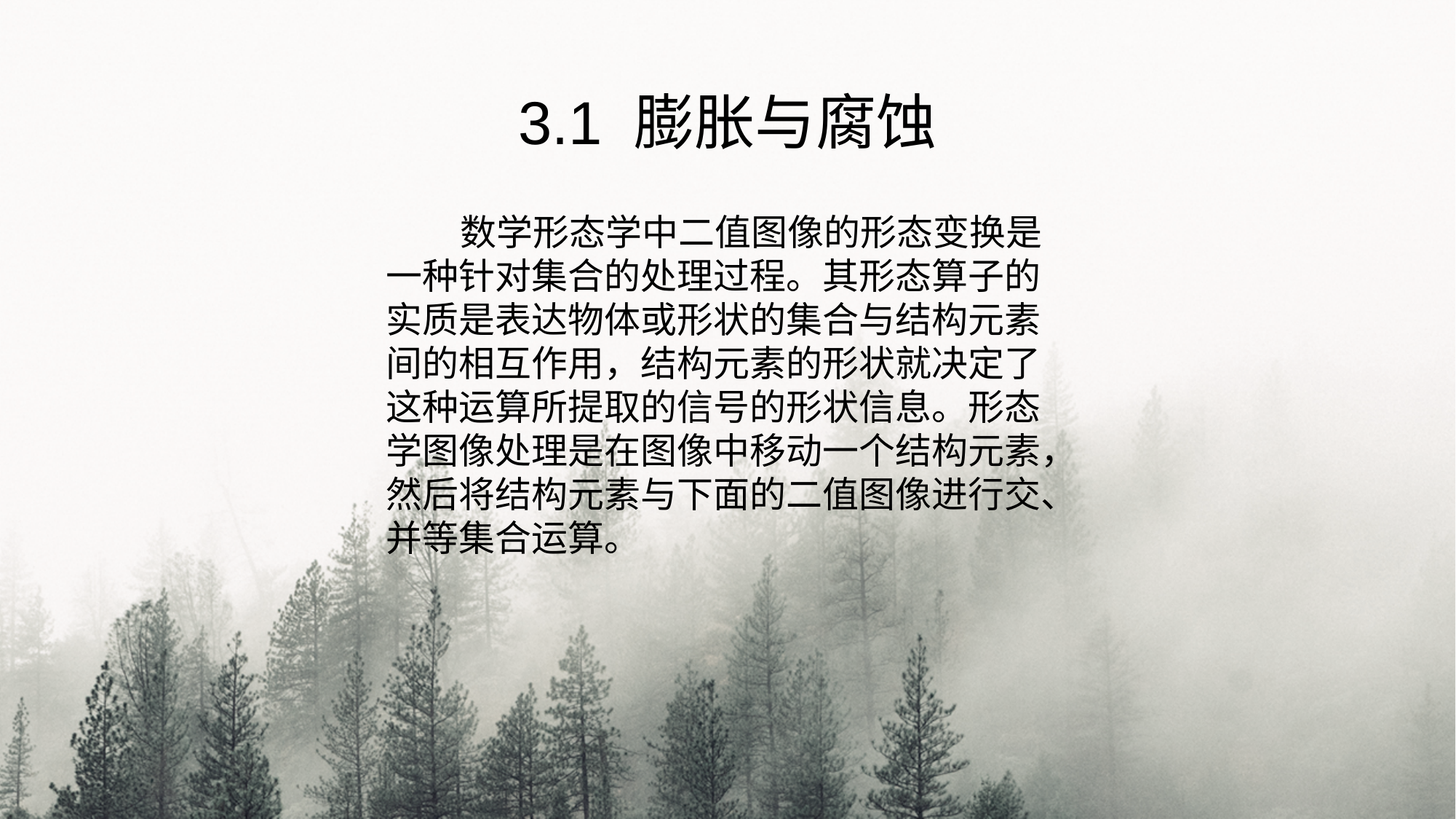

3.1 膨胀与腐蚀
        数学形态学中二值图像的形态变换是一种针对集合的处理过程。其形态算子的实质是表达物体或形状的集合与结构元素间的相互作用，结构元素的形状就决定了这种运算所提取的信号的形状信息。形态学图像处理是在图像中移动一个结构元素，然后将结构元素与下面的二值图像进行交、并等集合运算。